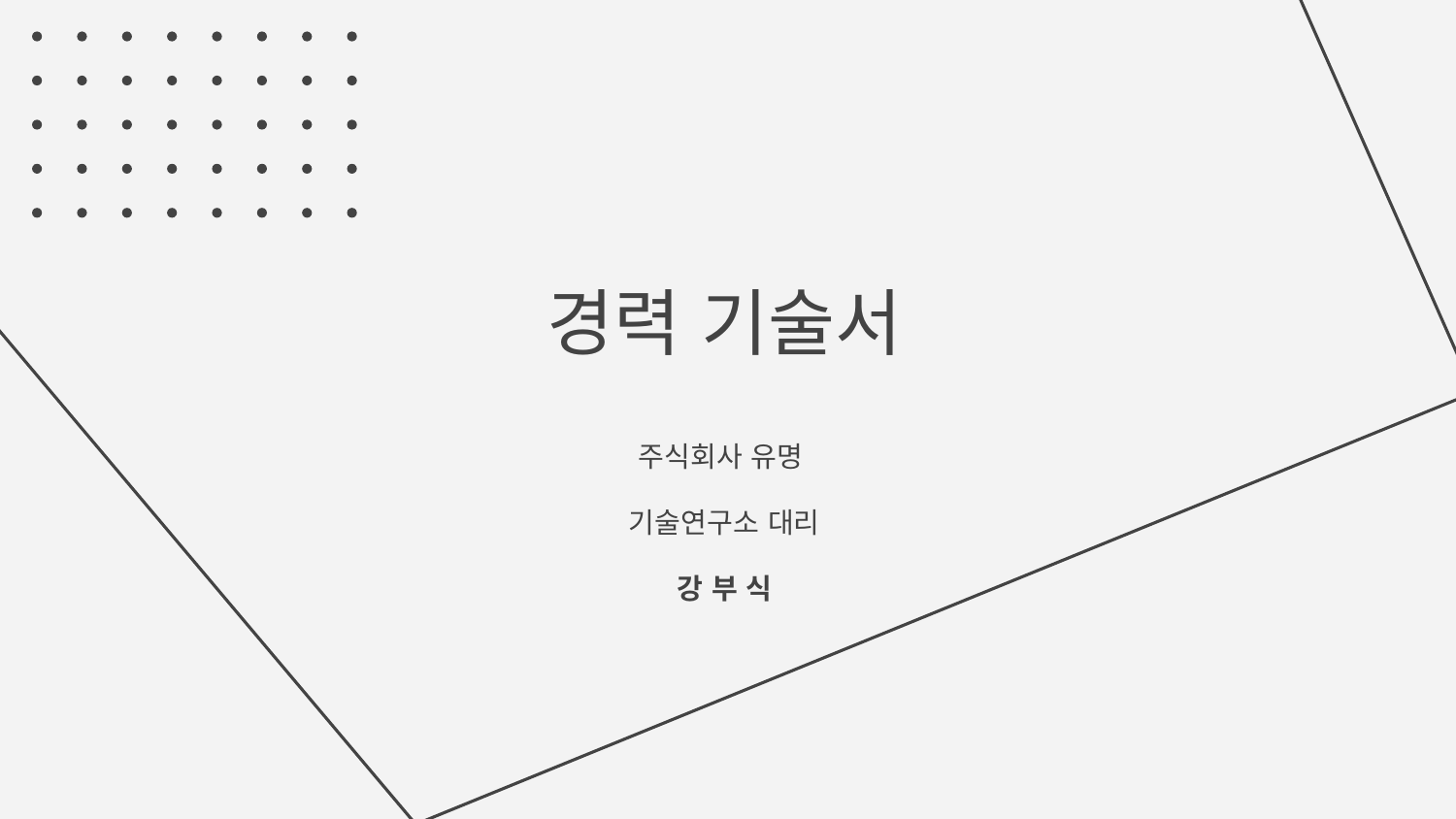

# 경력 기술서
주식회사 유명
기술연구소 대리
강 부 식